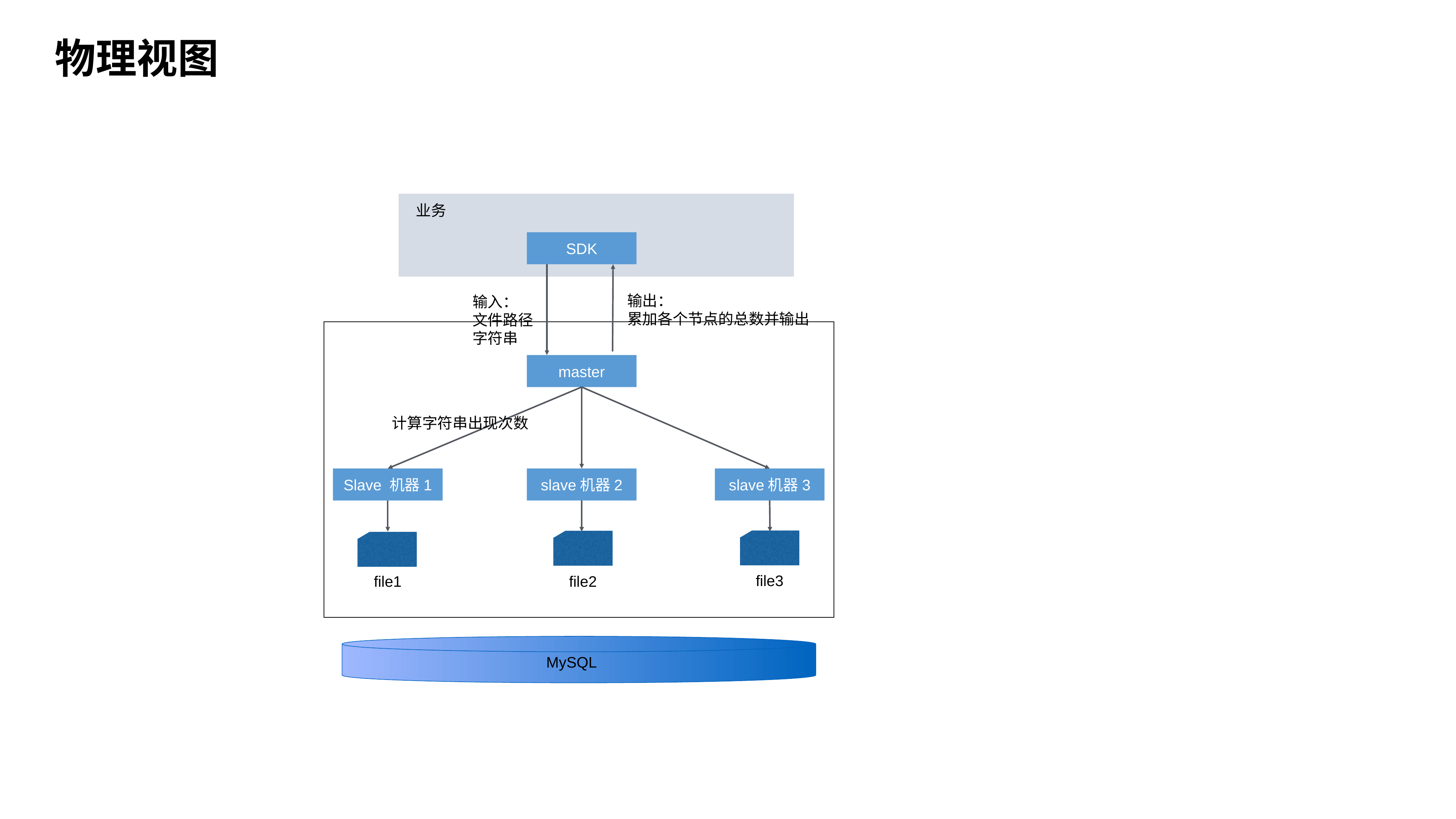

物理视图

业务
SDK
输出：
累加各个节点的总数并输出
输入：
文件路径
字符串

master
计算字符串出现次数

slave机器2
slave机器3
Slave 机器1

file3
file1
file2
MySQL